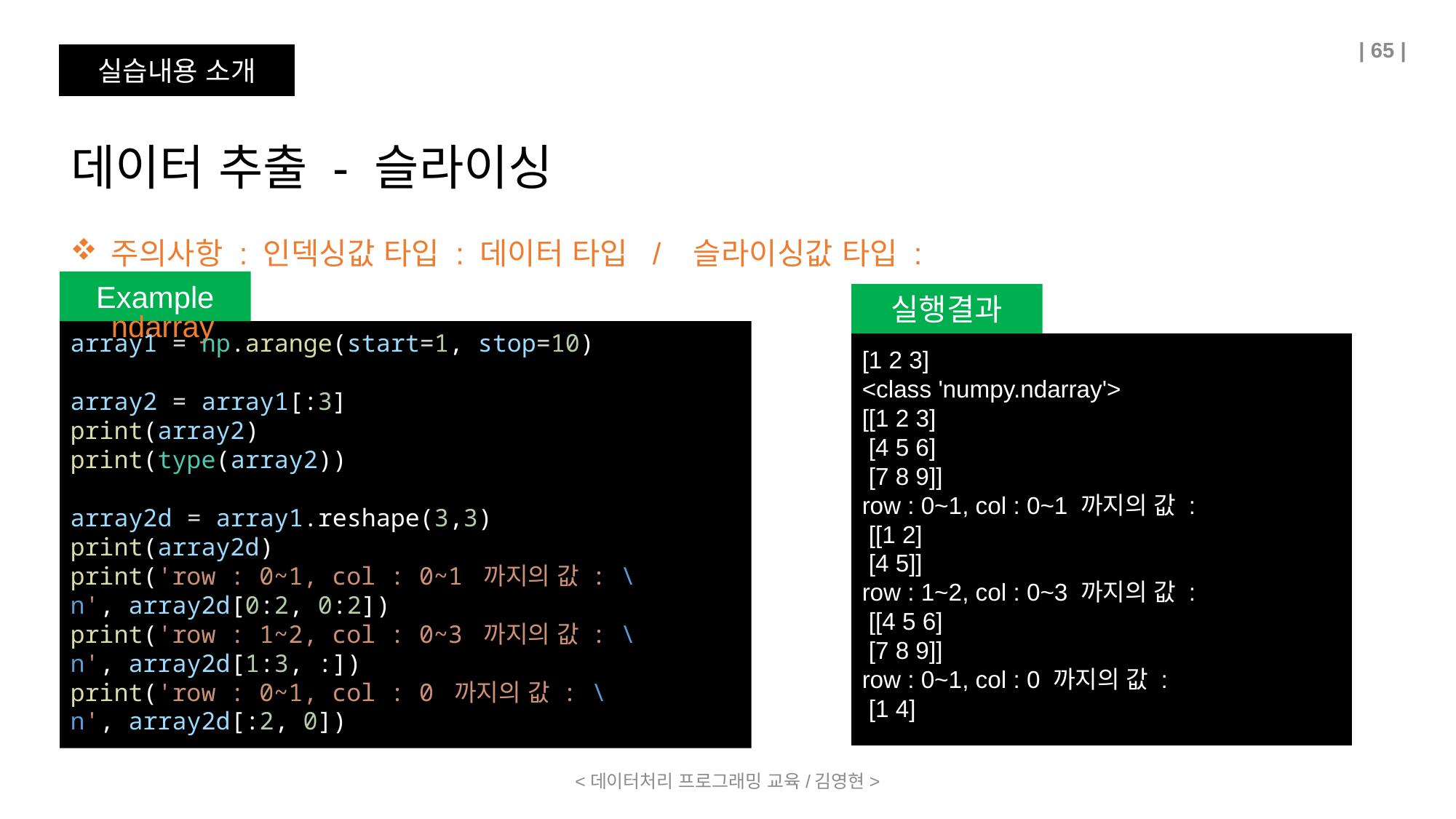

| 65 |
실습내용 소개
데이터 추출 - 슬라이싱
주의사항 : 인덱싱값 타입 : 데이터 타입  /   슬라이싱값 타입 : ndarray
Example
실행결과

array1 = np.arange(start=1, stop=10)
array2 = array1[:3]
print(array2)
print(type(array2))
array2d = array1.reshape(3,3)
print(array2d)
print('row : 0~1, col : 0~1 까지의 값 : \n', array2d[0:2, 0:2])
print('row : 1~2, col : 0~3 까지의 값 : \n', array2d[1:3, :])
print('row : 0~1, col : 0 까지의 값 : \n', array2d[:2, 0])

[1 2 3]
<class 'numpy.ndarray'>
[[1 2 3]
 [4 5 6]
 [7 8 9]]
row : 0~1, col : 0~1 까지의 값 :
 [[1 2]
 [4 5]]
row : 1~2, col : 0~3 까지의 값 :
 [[4 5 6]
 [7 8 9]]
row : 0~1, col : 0 까지의 값 :
 [1 4]
<데이터처리 프로그래밍 교육/김영현>